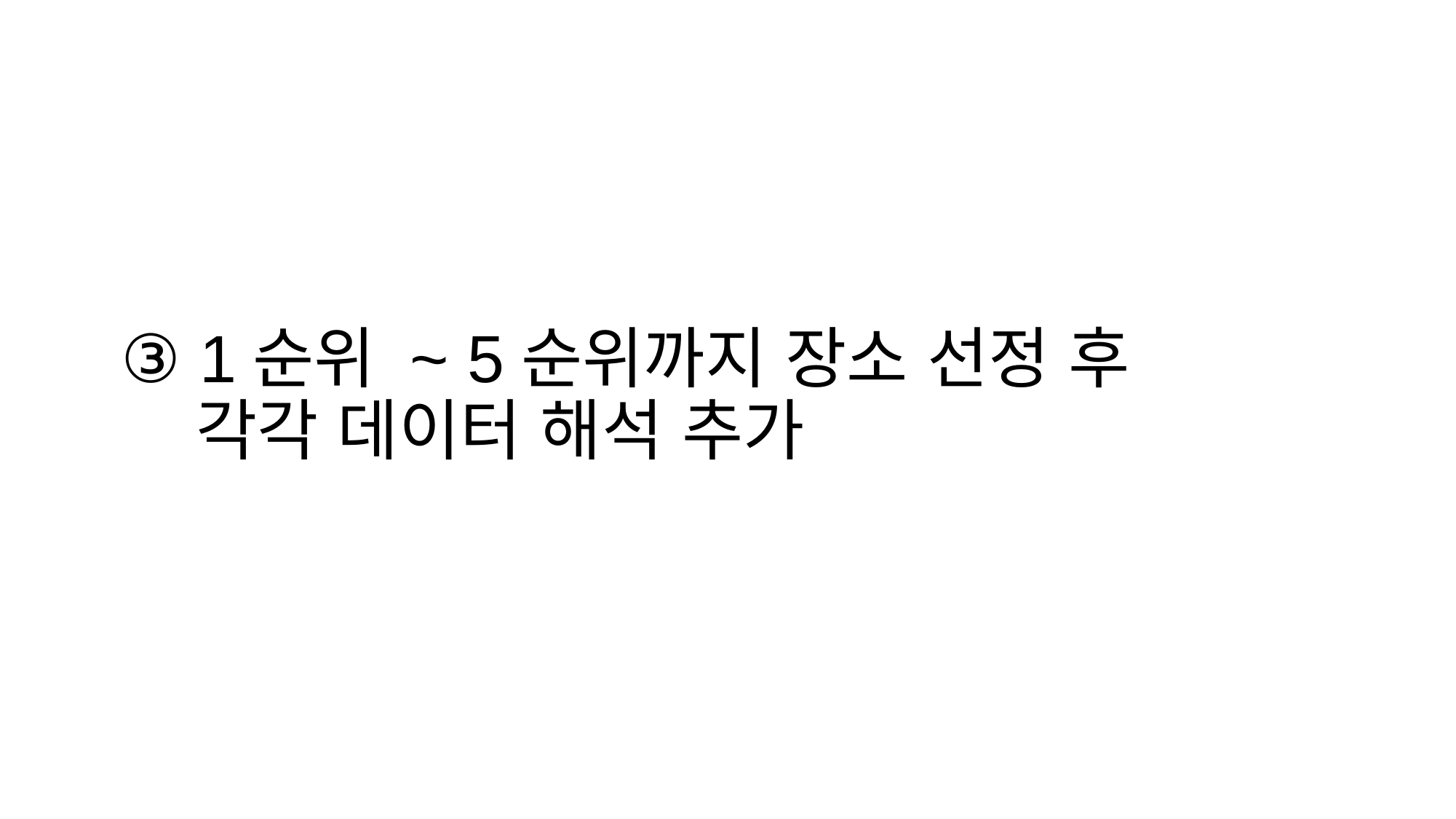

# ③ 1순위 ~ 5순위까지 장소 선정 후 각각 데이터 해석 추가